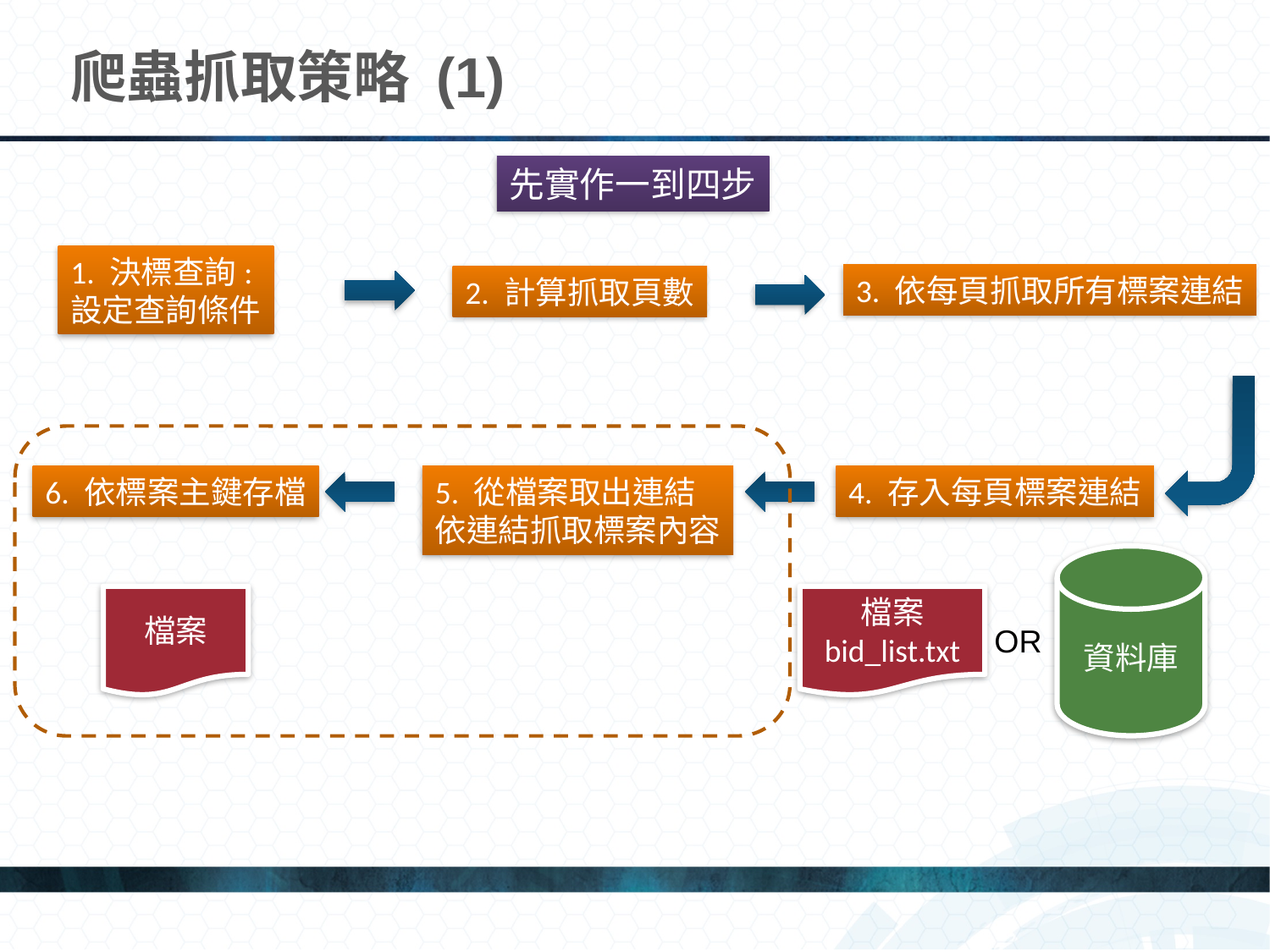

# 爬蟲抓取策略 (1)
先實作一到四步
1. 決標查詢:
設定查詢條件
3. 依每頁抓取所有標案連結
2. 計算抓取頁數

6. 依標案主鍵存檔
5. 從檔案取出連結
依連結抓取標案內容
4. 存入每頁標案連結

資料庫
檔案
檔案
bid_list.txt
OR